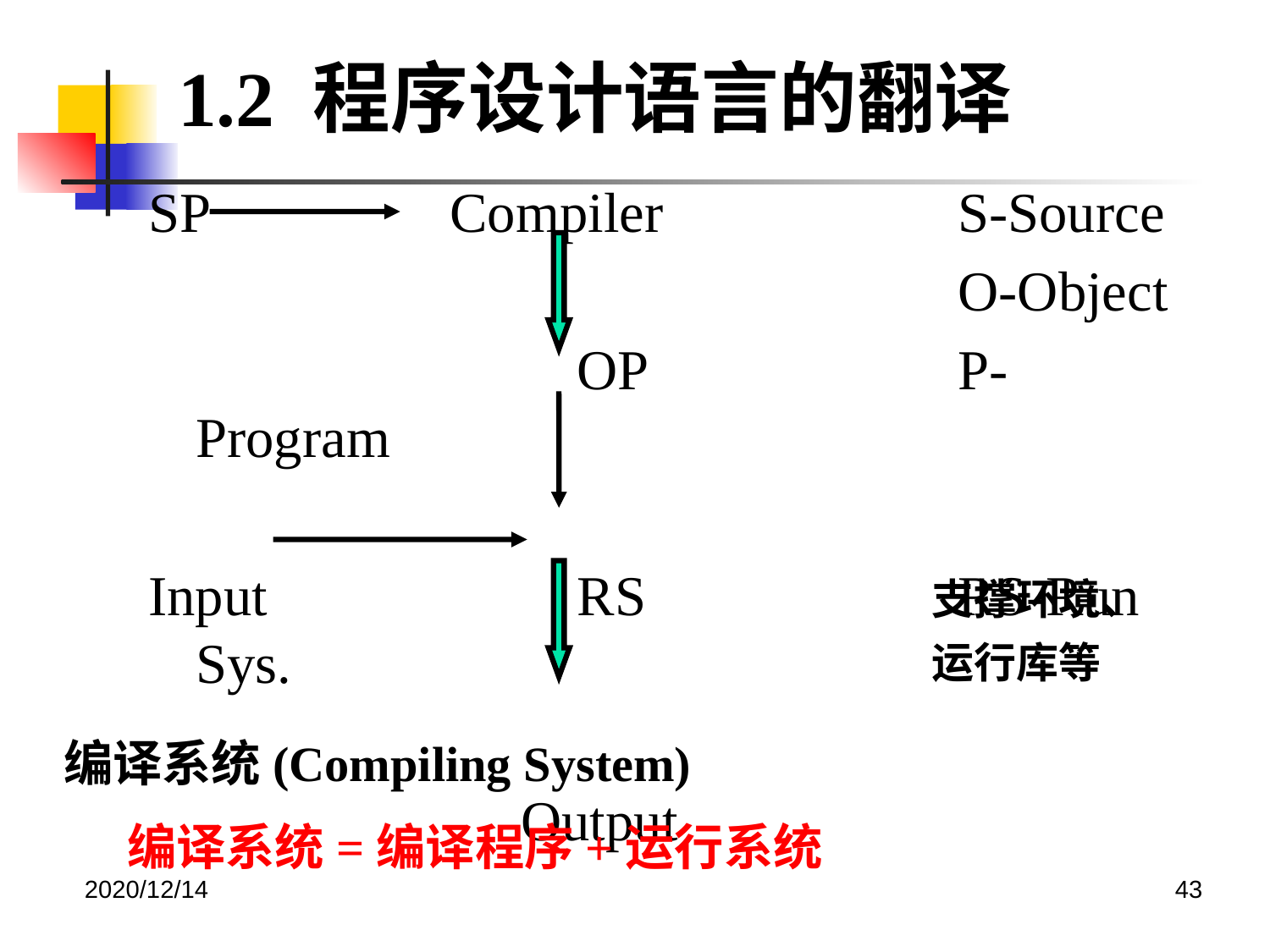

1.2 程序设计语言的翻译
SP		Compiler			S-Source
							O-Object
				OP			P-Program

Input		         RS			RS-Run Sys.

			     Output

支撑环境、
运行库等
编译系统(Compiling System)
编译系统=编译程序+运行系统
2020/12/14
43